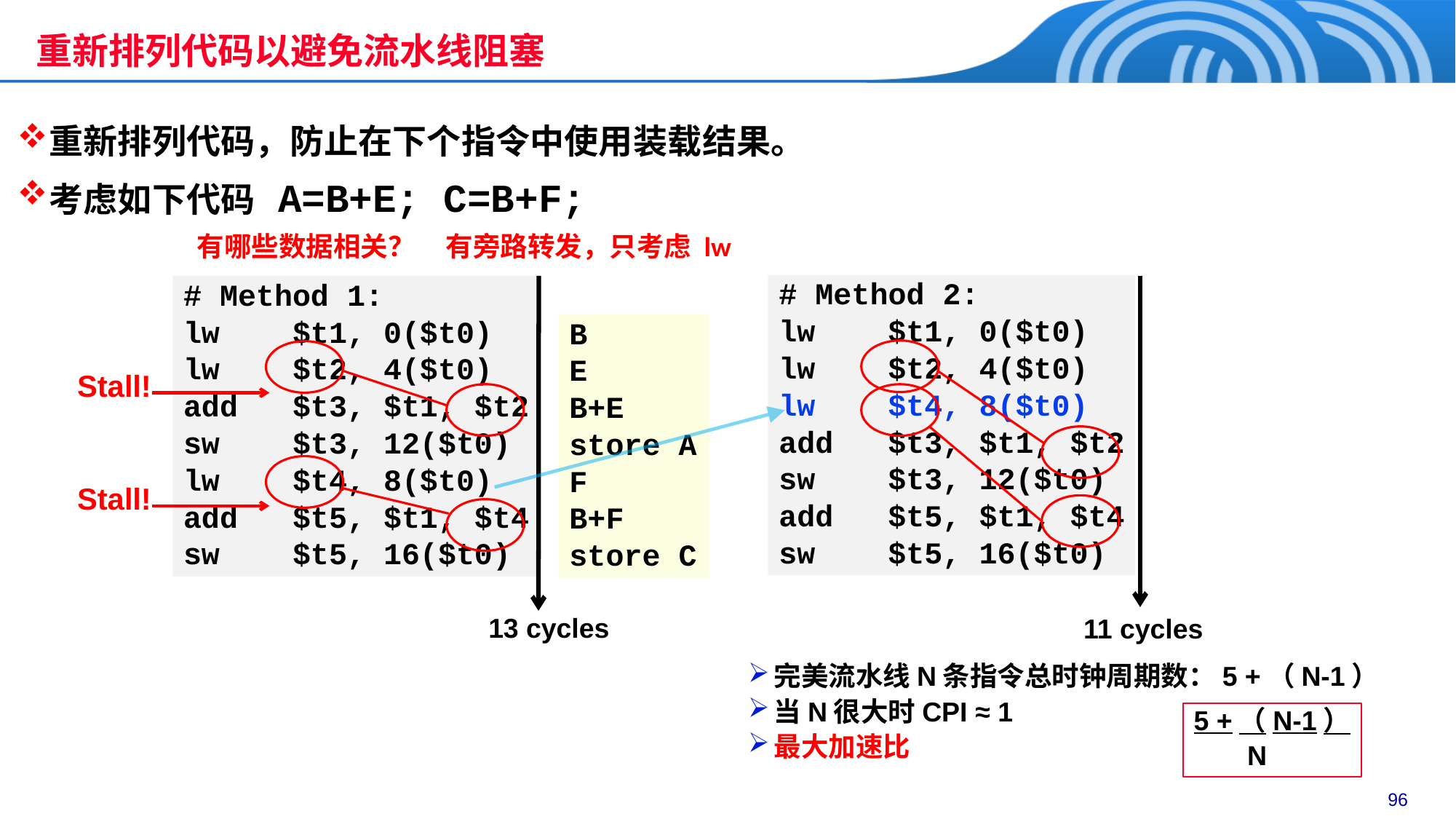

重新排列代码以避免流水线阻塞
重新排列代码，防止在下个指令中使用装载结果。
考虑如下代码  A=B+E; C=B+F;
有哪些数据相关？
有旁路转发，只考虑 lw
# Method 2:
lw	$t1, 0($t0)
lw	$t2, 4($t0)
lw	$t4, 8($t0)
add	$t3, $t1, $t2
sw	$t3, 12($t0)
add	$t5, $t1, $t4
sw	$t5, 16($t0)
13 cycles
11 cycles
# Method 1:
lw	$t1, 0($t0)
lw	$t2, 4($t0)
add	$t3, $t1, $t2
sw	$t3, 12($t0)
lw	$t4, 8($t0)
add	$t5, $t1, $t4
sw	$t5, 16($t0)
B
E
B+E
store A
F
B+F
store C

Stall!

Stall!
完美流水线N条指令总时钟周期数：5 +（N-1）
当N很大时CPI ≈ 1
最大加速比
5 +（N-1）
       N